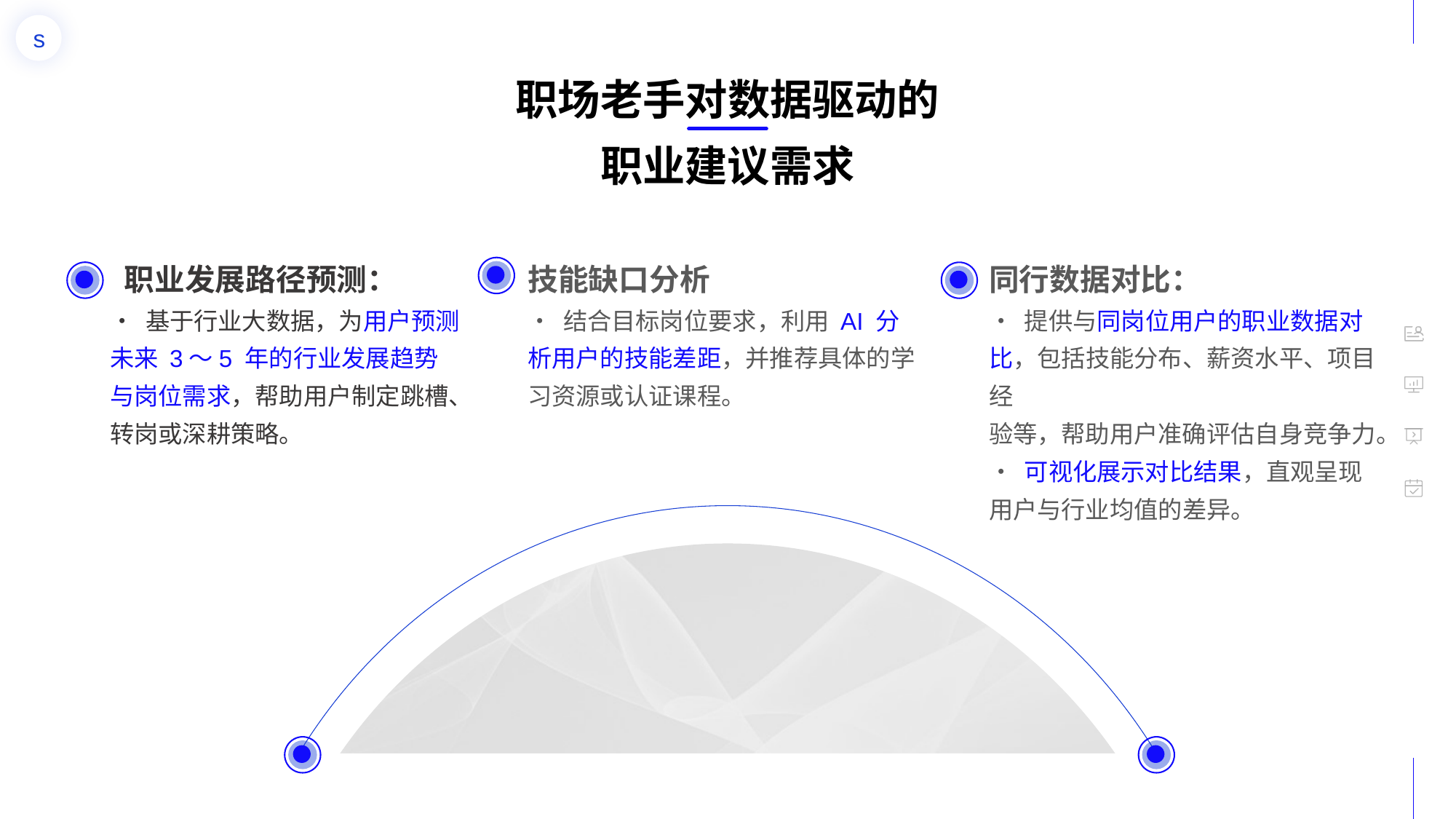

职场老手对数据驱动的
职业建议需求

 职业发展路径预测：
• 基于行业大数据，为用户预测未来 3～5 年的行业发展趋势与岗位需求，帮助用户制定跳槽、转岗或深耕策略。

技能缺口分析
• 结合目标岗位要求，利用 AI 分析用户的技能差距，并推荐具体的学习资源或认证课程。
同行数据对比：
• 提供与同岗位用户的职业数据对比，包括技能分布、薪资水平、项目经
验等，帮助用户准确评估自身竞争力。
• 可视化展示对比结果，直观呈现用户与行业均值的差异。